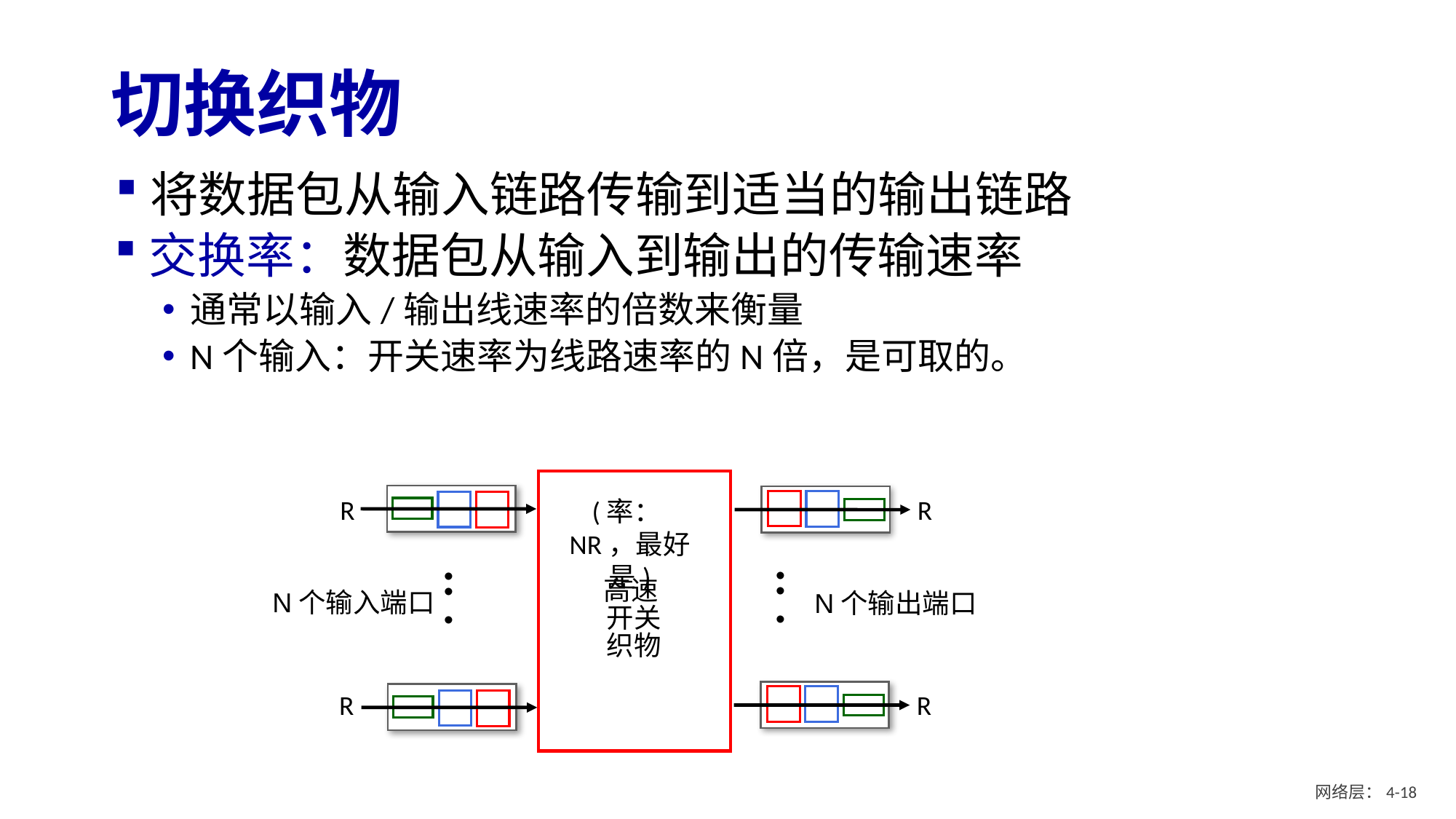

# 切换织物
将数据包从输入链路传输到适当的输出链路

交换率：数据包从输入到输出的传输速率
通常以输入/输出线速率的倍数来衡量
N个输入：开关速率为线路速率的N倍，是可取的。

高速
开关
织物

R
R
(率：NR，最好是)

.. .
.. .
N个输入端口
N个输出端口

R
R

网络层：4-18